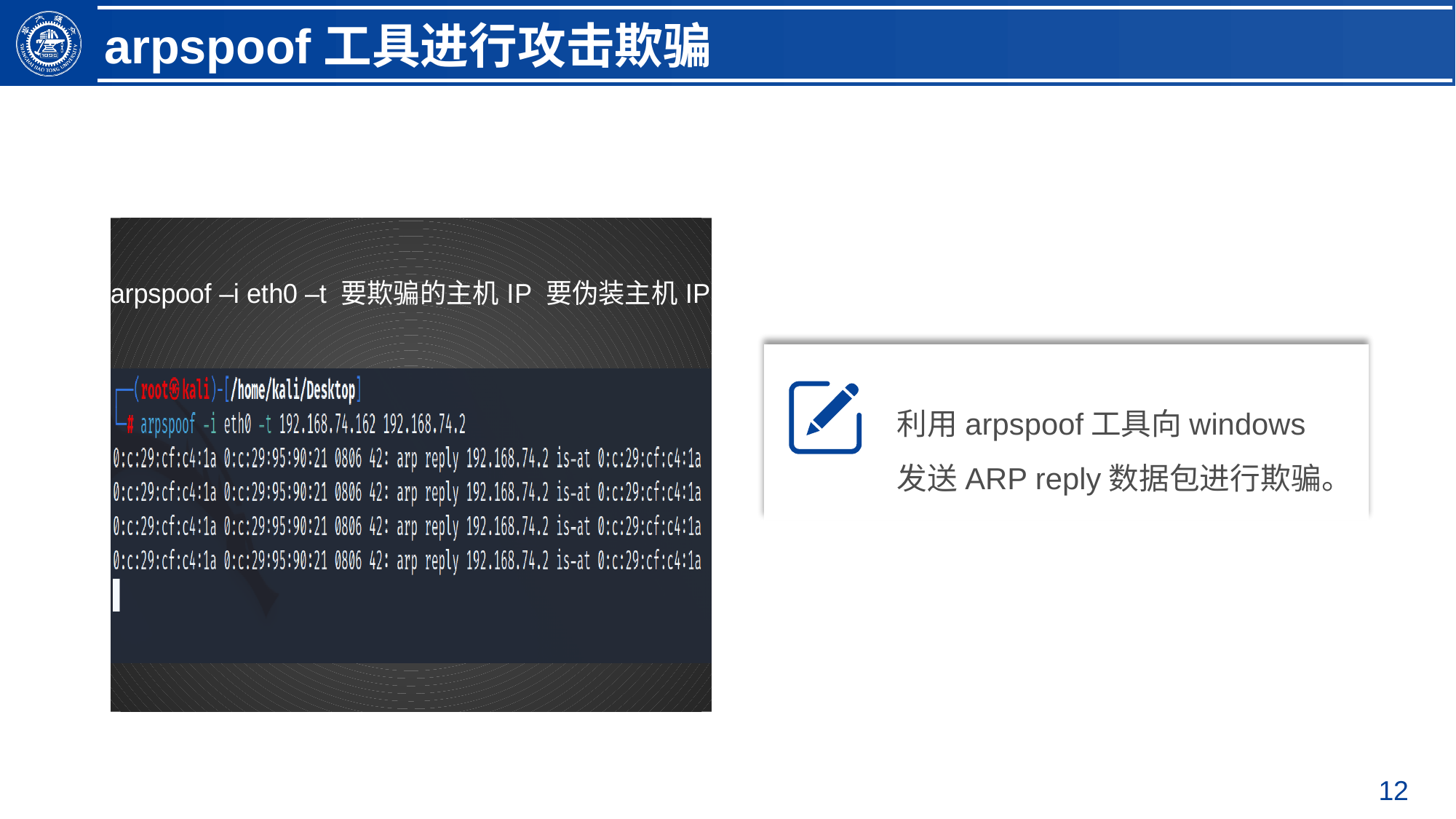

arpspoof工具进行攻击欺骗

### Chart

| Category |
|---|

利用arpspoof工具向windows发送ARP reply数据包进行欺骗。
12